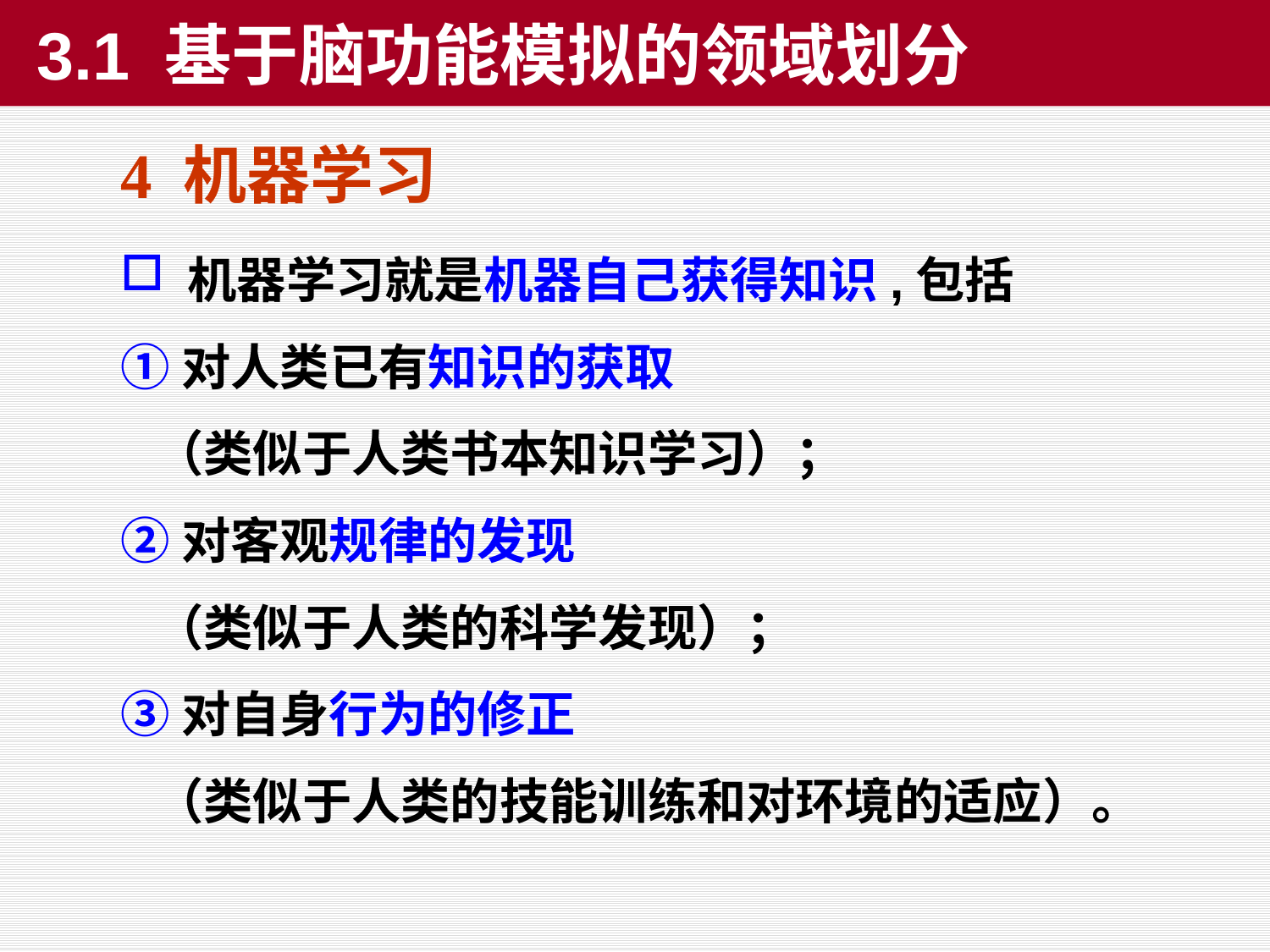

3.1 基于脑功能模拟的领域划分
4 机器学习
 机器学习就是机器自己获得知识,包括
①对人类已有知识的获取
  （类似于人类书本知识学习）；
②对客观规律的发现
  （类似于人类的科学发现）；
③对自身行为的修正
  （类似于人类的技能训练和对环境的适应）。